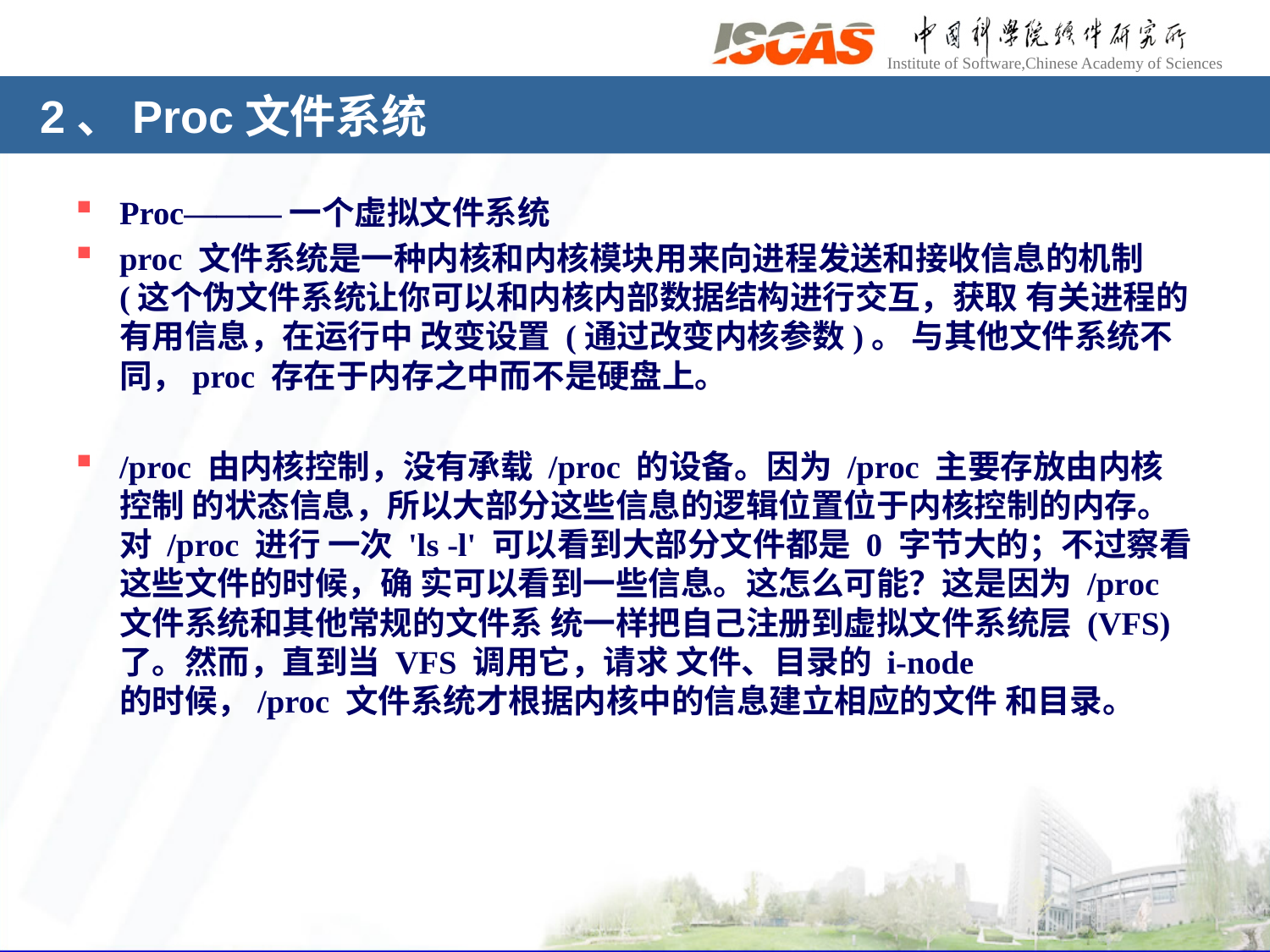

# 2、Proc文件系统
Proc———一个虚拟文件系统
proc 文件系统是一种内核和内核模块用来向进程发送和接收信息的机制 (这个伪文件系统让你可以和内核内部数据结构进行交互，获取 有关进程的有用信息，在运行中 改变设置 (通过改变内核参数)。 与其他文件系统不同，proc 存在于内存之中而不是硬盘上。

/proc 由内核控制，没有承载 /proc 的设备。因为 /proc 主要存放由内核控制 的状态信息，所以大部分这些信息的逻辑位置位于内核控制的内存。对 /proc 进行 一次 'ls -l' 可以看到大部分文件都是 0 字节大的；不过察看这些文件的时候，确 实可以看到一些信息。这怎么可能？这是因为 /proc 文件系统和其他常规的文件系 统一样把自己注册到虚拟文件系统层 (VFS) 了。然而，直到当 VFS 调用它，请求 文件、目录的 i-node 的时候，/proc 文件系统才根据内核中的信息建立相应的文件 和目录。